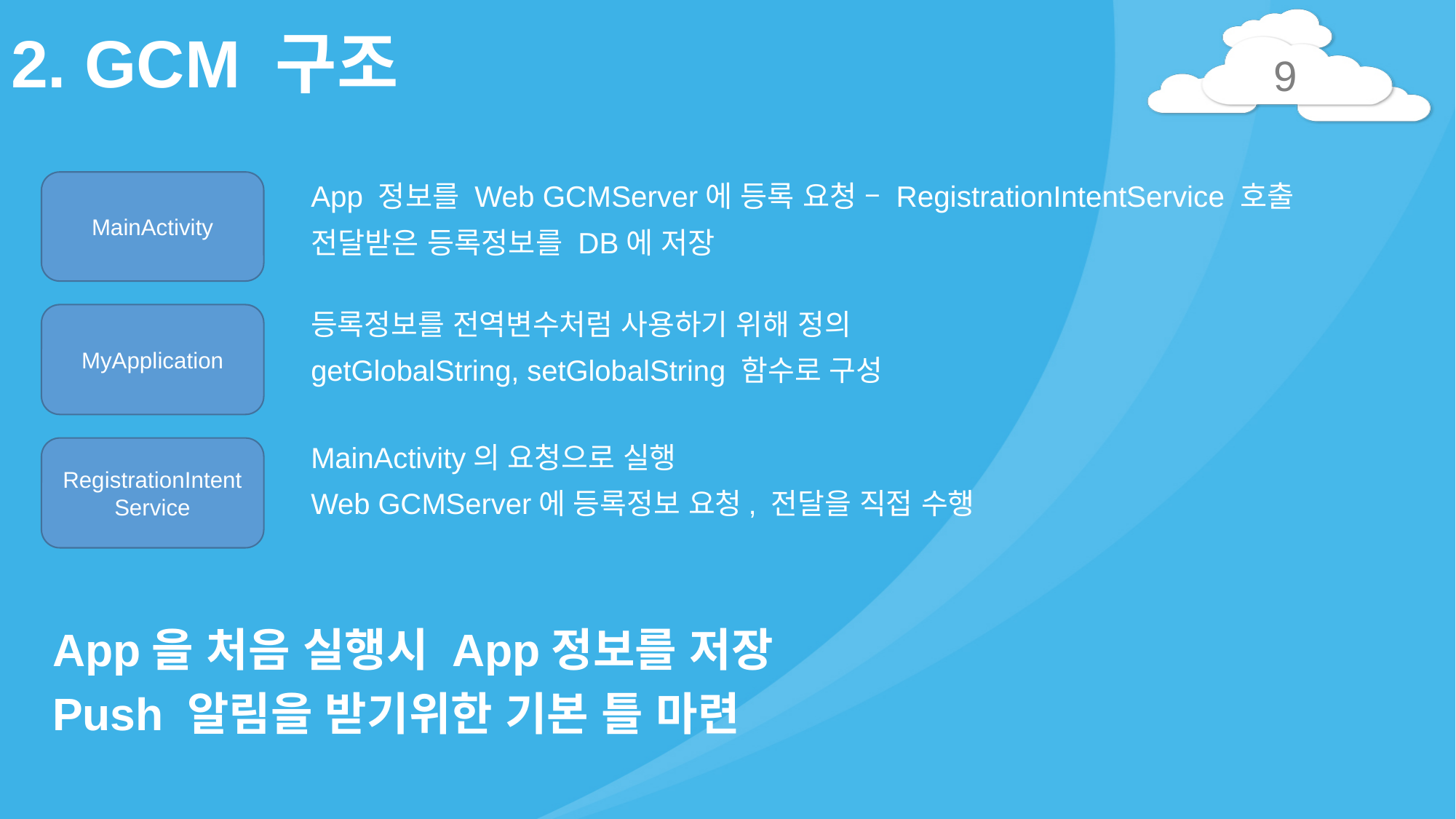

# 2. GCM 구조
9
App 정보를 Web GCMServer에 등록 요청 – RegistrationIntentService 호출
전달받은 등록정보를 DB에 저장
MainActivity
등록정보를 전역변수처럼 사용하기 위해 정의
getGlobalString, setGlobalString 함수로 구성
MyApplication
MainActivity의 요청으로 실행
Web GCMServer에 등록정보 요청, 전달을 직접 수행
RegistrationIntentService
App을 처음 실행시 App정보를 저장
Push 알림을 받기위한 기본 틀 마련